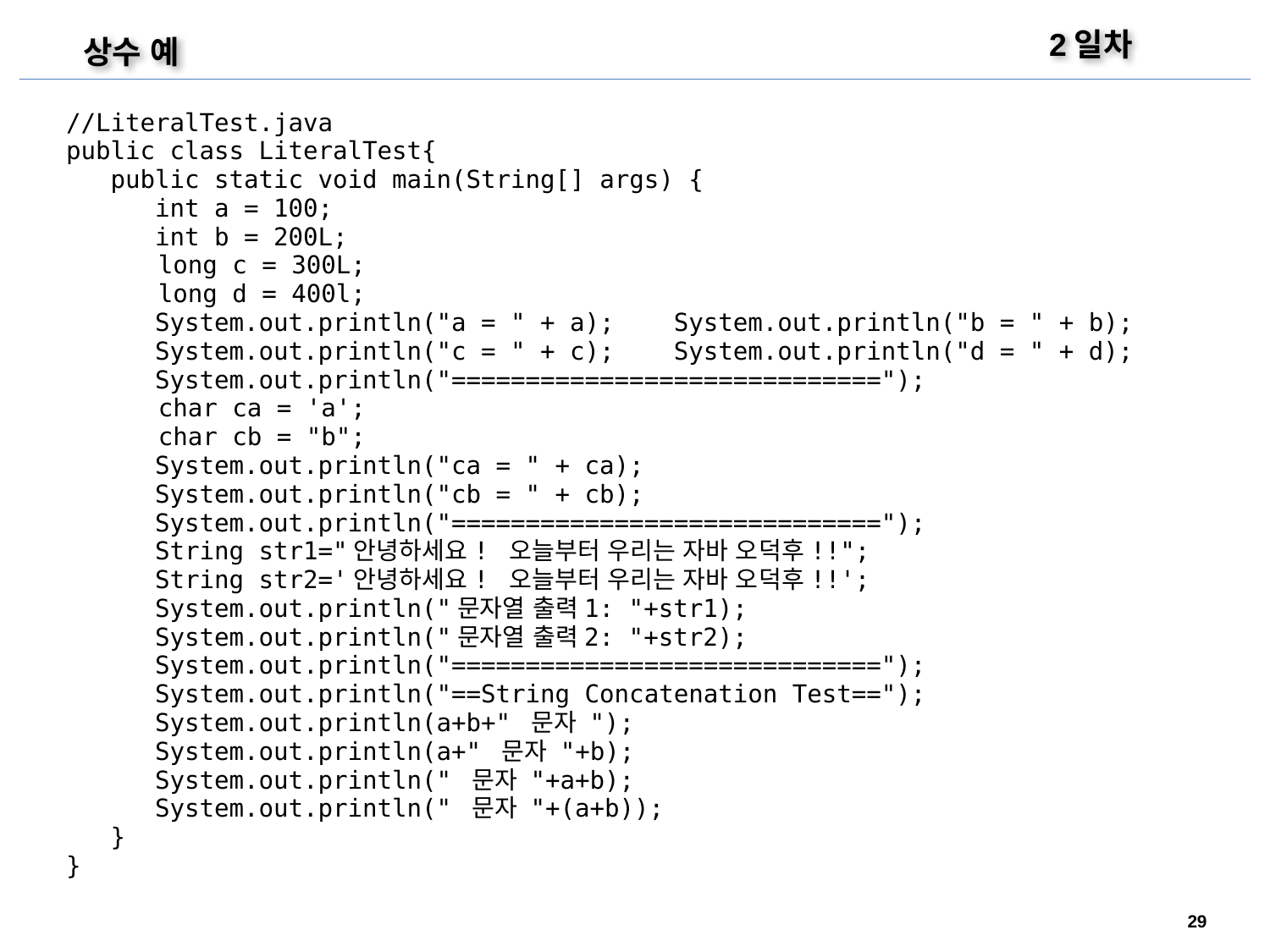

2일차
상수 예
//LiteralTest.java
public class LiteralTest{
   public static void main(String[] args) {
      int a = 100;
      int b = 200L;
	   long c = 300L;
  	   long d = 400l;
      System.out.println("a = " + a);    System.out.println("b = " + b);
      System.out.println("c = " + c);    System.out.println("d = " + d);
      System.out.println("=============================");
	   char ca = 'a';
 	   char cb = "b";
      System.out.println("ca = " + ca);
      System.out.println("cb = " + cb);
      System.out.println("=============================");
      String str1="안녕하세요! 오늘부터 우리는 자바 오덕후!!";
      String str2='안녕하세요! 오늘부터 우리는 자바 오덕후!!';
      System.out.println("문자열 출력1: "+str1);
      System.out.println("문자열 출력2: "+str2);
      System.out.println("=============================");
      System.out.println("==String Concatenation Test==");
      System.out.println(a+b+" 문자 ");
      System.out.println(a+" 문자 "+b);
      System.out.println(" 문자 "+a+b);
      System.out.println(" 문자 "+(a+b));
   }
}